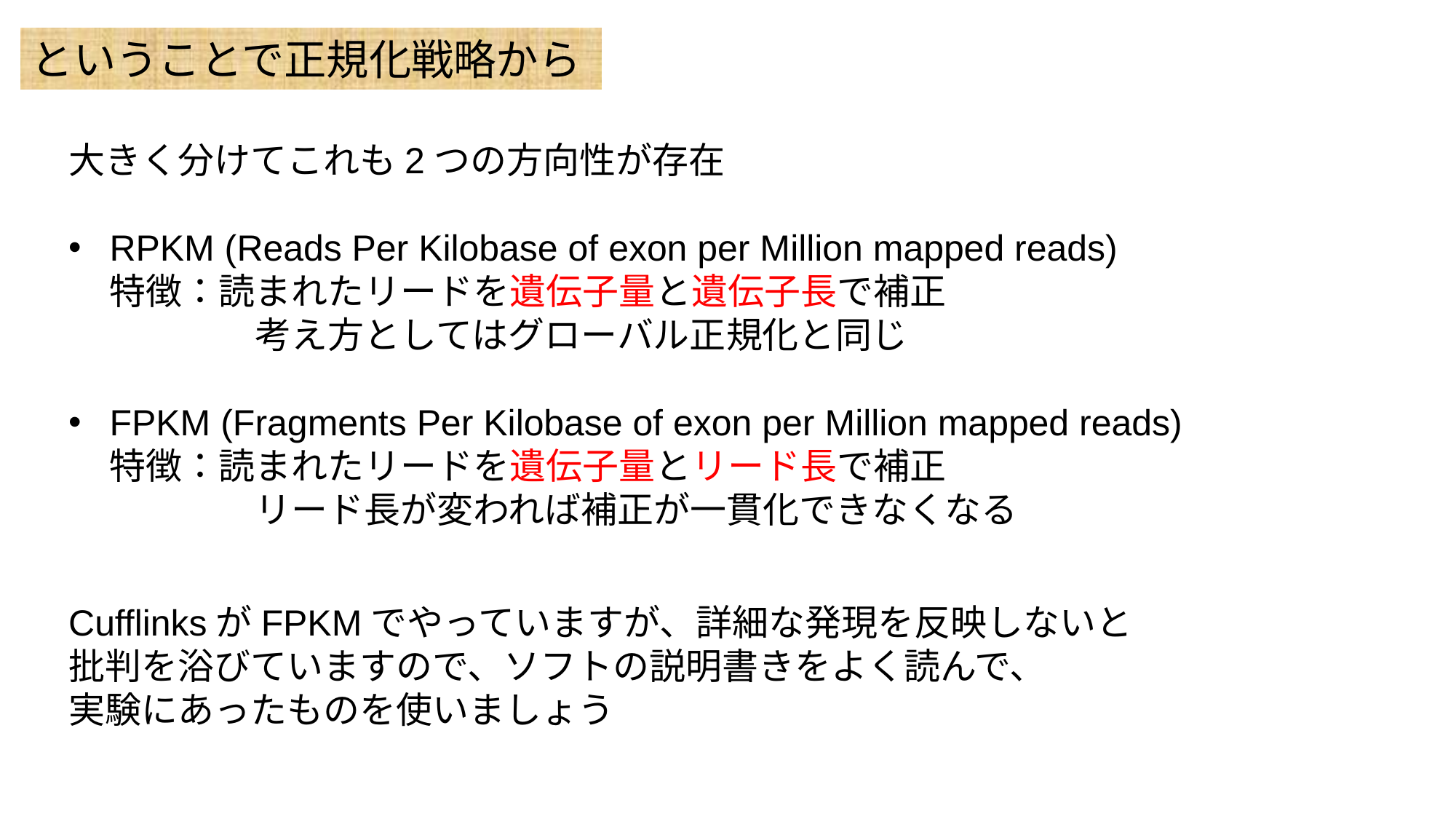

ということで正規化戦略から
大きく分けてこれも2つの方向性が存在

RPKM (Reads Per Kilobase of exon per Million mapped reads)
特徴：読まれたリードを遺伝子量と遺伝子長で補正
　　　　考え方としてはグローバル正規化と同じ

FPKM (Fragments Per Kilobase of exon per Million mapped reads)
特徴：読まれたリードを遺伝子量とリード長で補正
　　　　リード長が変われば補正が一貫化できなくなる
CufflinksがFPKMでやっていますが、詳細な発現を反映しないと
批判を浴びていますので、ソフトの説明書きをよく読んで、
実験にあったものを使いましょう